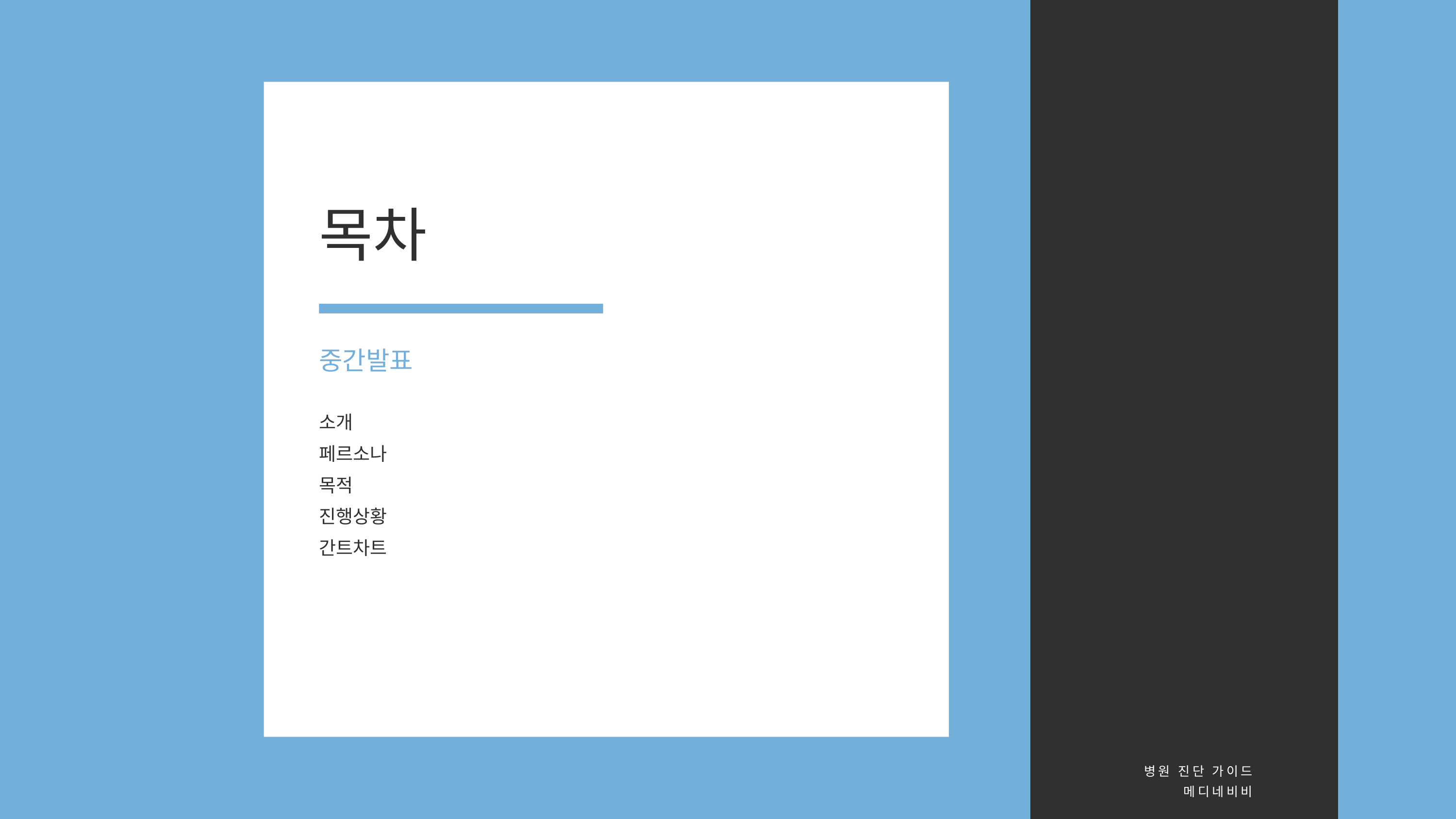

목차

중간발표
소개
페르소나
목적
진행상황
간트차트

병원 진단 가이드
메디네비비